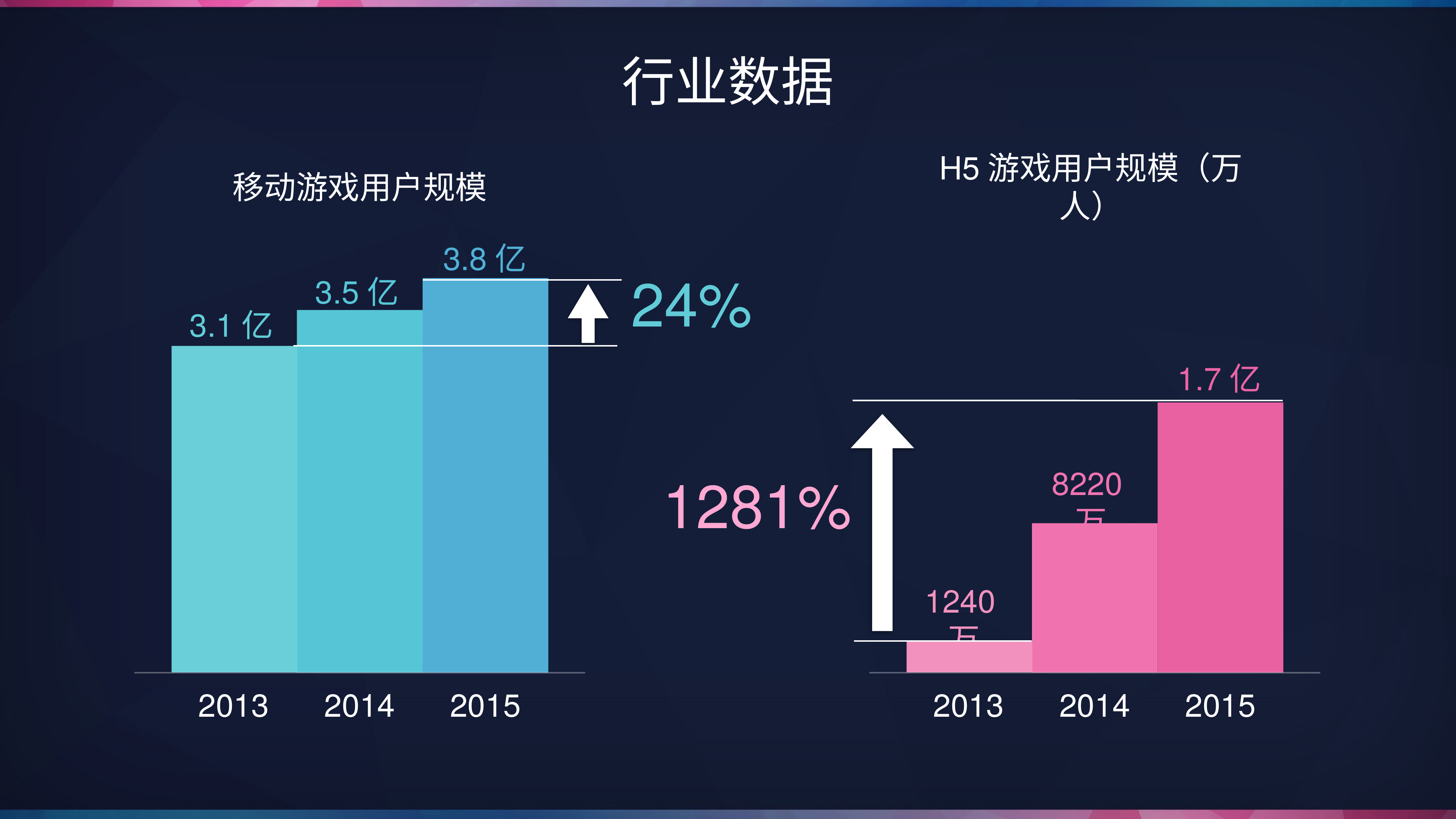

行业数据
移动游戏用户规模
H5游戏用户规模（万人）
3.8亿
3.5亿
3.1亿

24%

1.7亿
8220万
1240万

1281%

2013
2014
2015

2013
2014
2015